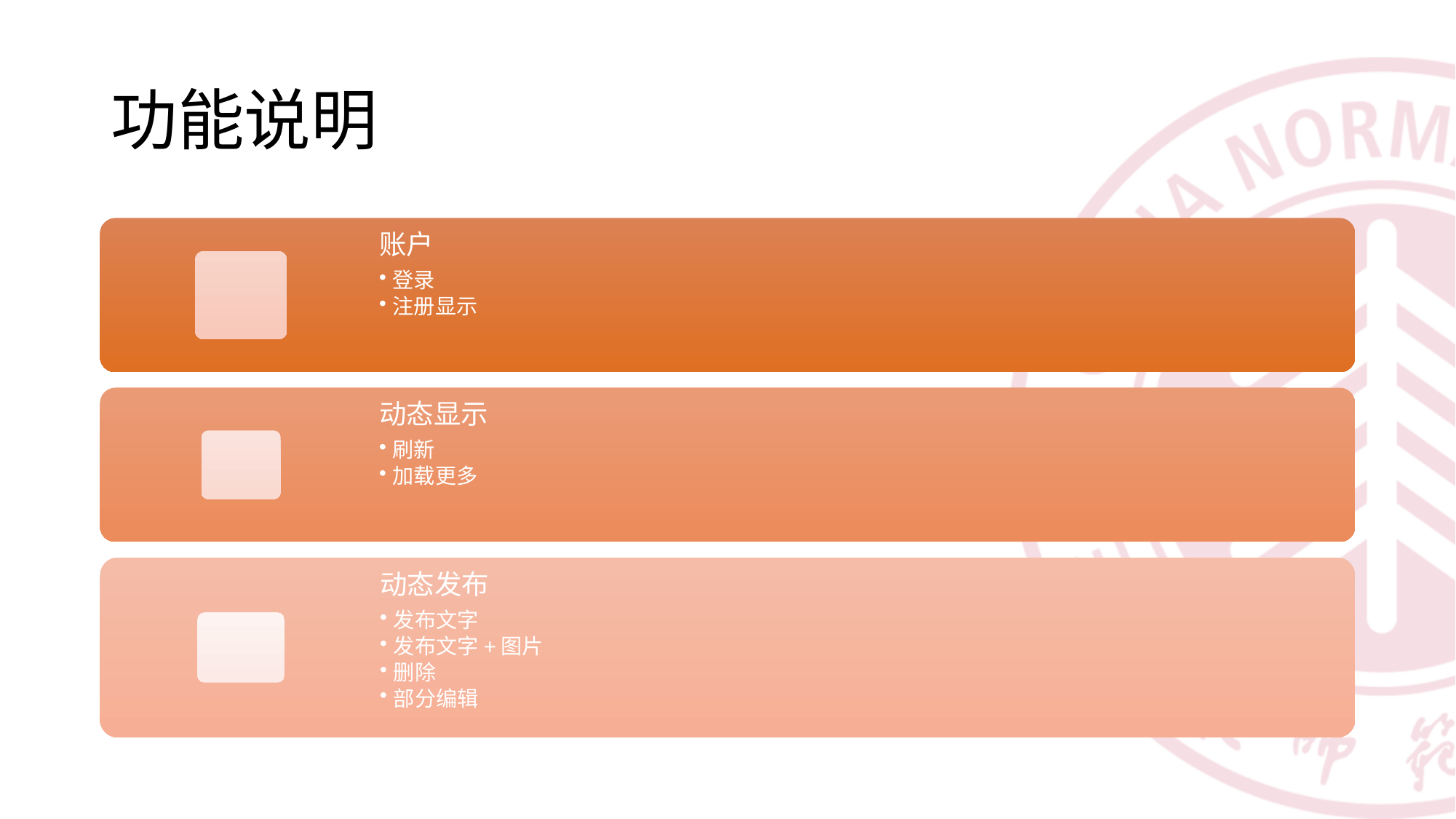

# 功能说明
账户
登录
注册显示
动态显示
刷新
加载更多
动态发布
发布文字
发布文字+图片
删除
部分编辑